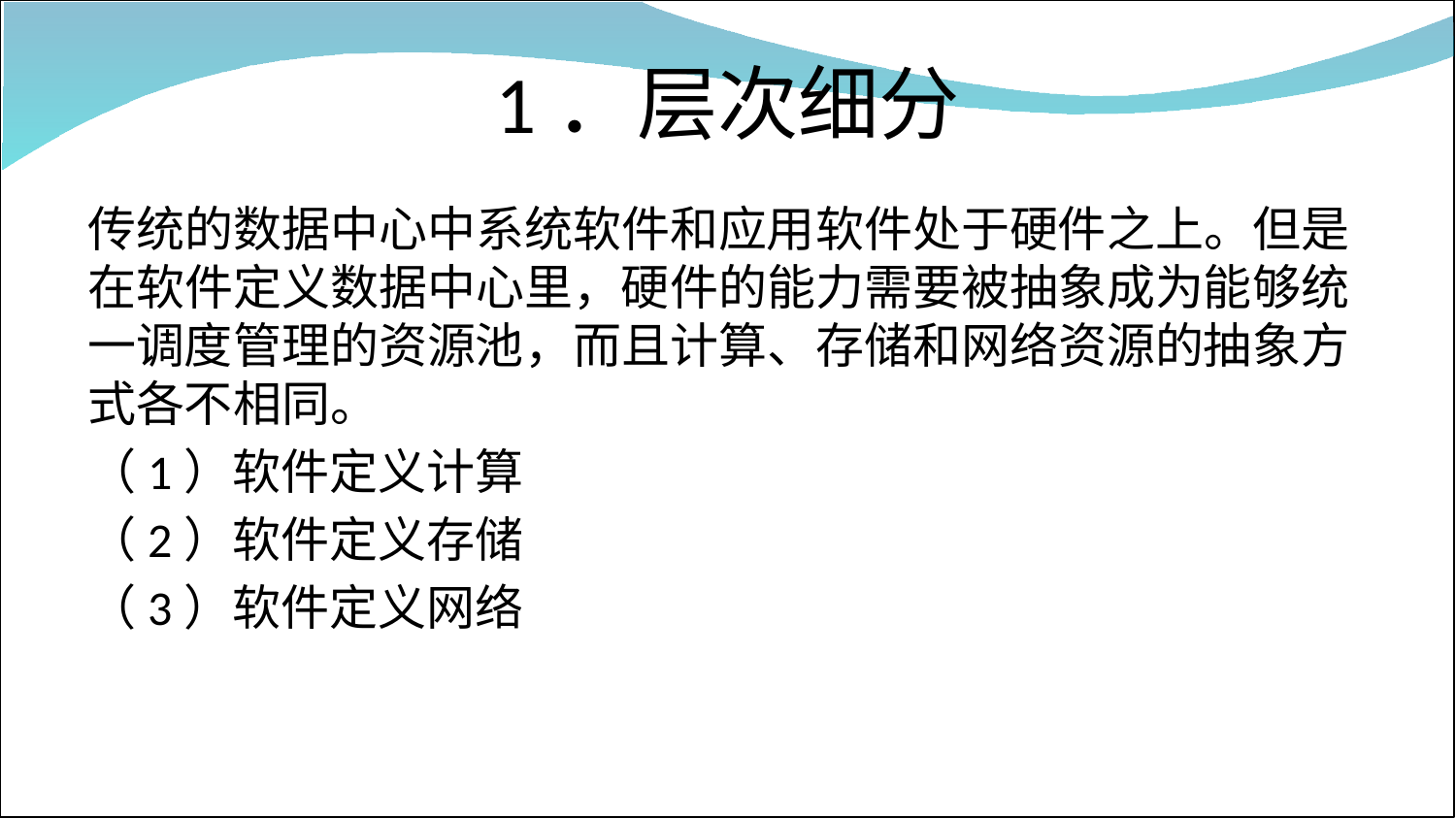

# 1．层次细分
传统的数据中心中系统软件和应用软件处于硬件之上。但是在软件定义数据中心里，硬件的能力需要被抽象成为能够统一调度管理的资源池，而且计算、存储和网络资源的抽象方式各不相同。
（1）软件定义计算
（2）软件定义存储
（3）软件定义网络